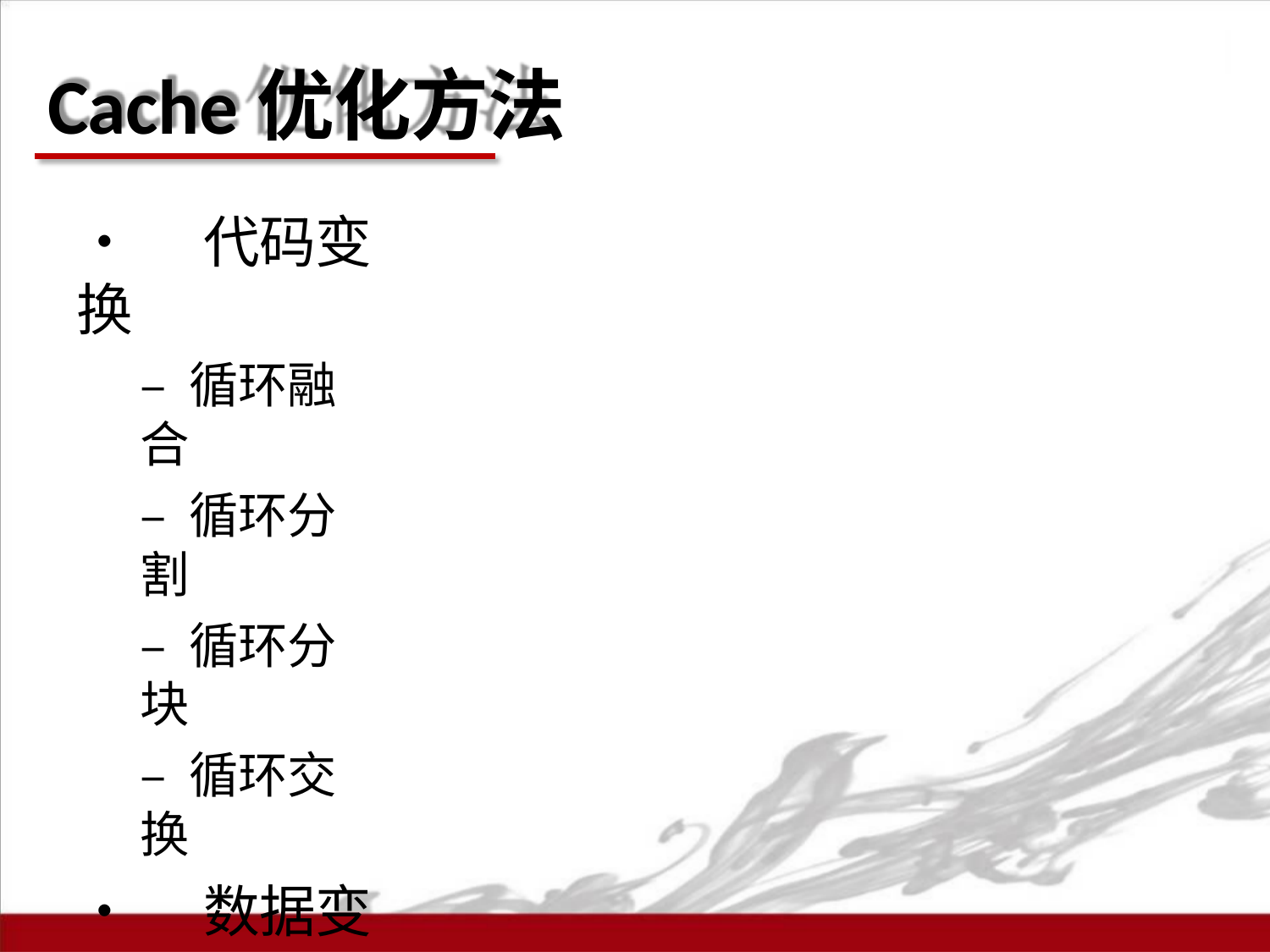

# Cache优化方法

•	代码变换
– 循环融合
– 循环分割
– 循环分块
– 循环交换
•	数据变换
– 数据放置
– 数组重组

69